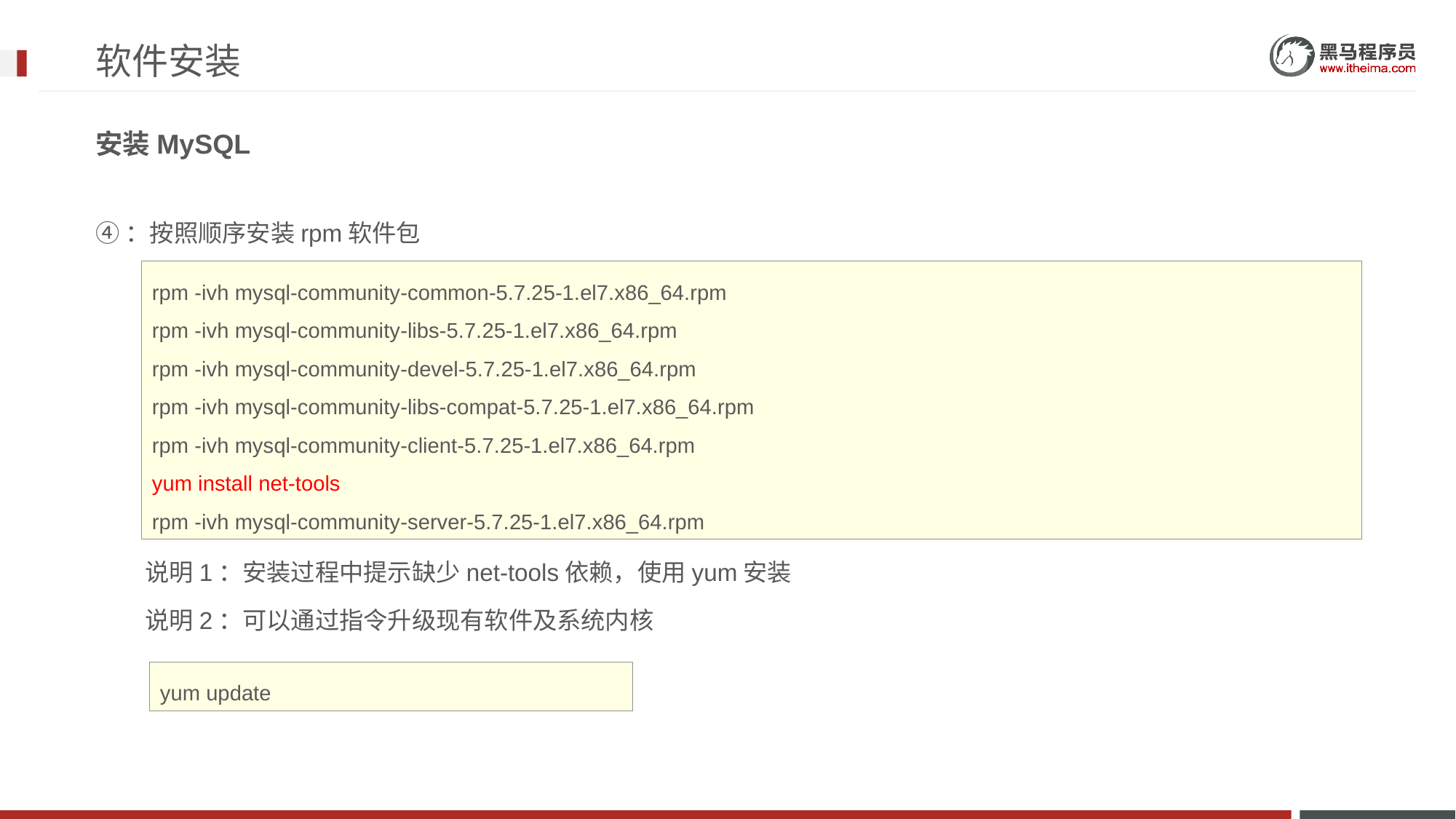

# 软件安装
安装MySQL
④：按照顺序安装rpm软件包

        说明1：安装过程中提示缺少net-tools依赖，使用yum安装
        说明2：可以通过指令升级现有软件及系统内核

rpm -ivh mysql-community-common-5.7.25-1.el7.x86_64.rpm
rpm -ivh mysql-community-libs-5.7.25-1.el7.x86_64.rpm
rpm -ivh mysql-community-devel-5.7.25-1.el7.x86_64.rpm
rpm -ivh mysql-community-libs-compat-5.7.25-1.el7.x86_64.rpm
rpm -ivh mysql-community-client-5.7.25-1.el7.x86_64.rpm
yum install net-tools
rpm -ivh mysql-community-server-5.7.25-1.el7.x86_64.rpm
yum update